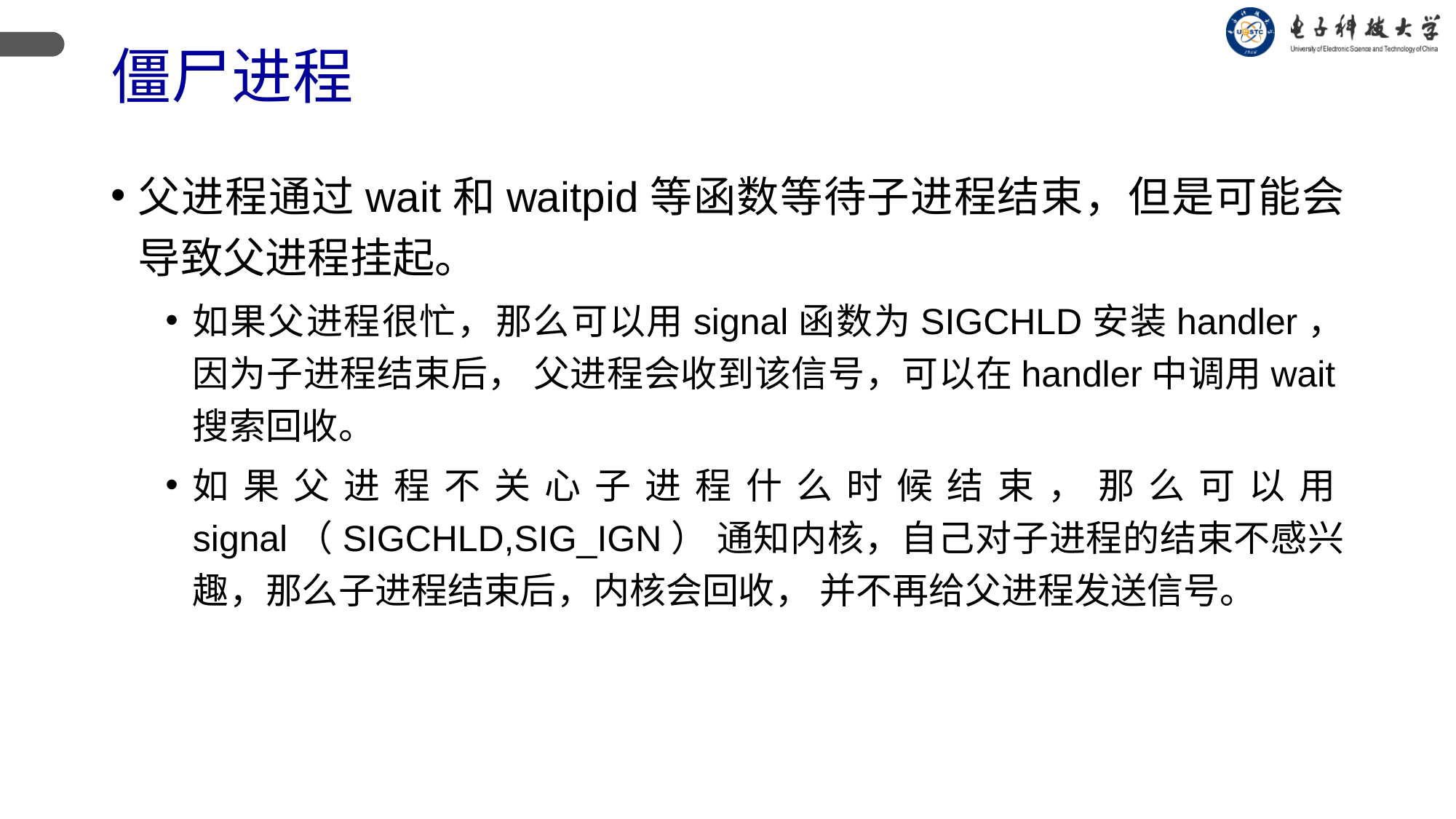

# 僵尸进程
父进程通过wait和waitpid等函数等待子进程结束，但是可能会导致父进程挂起。
如果父进程很忙，那么可以用signal函数为SIGCHLD安装handler，因为子进程结束后， 父进程会收到该信号，可以在handler中调用wait搜索回收。
如果父进程不关心子进程什么时候结束，那么可以用signal（SIGCHLD,SIG_IGN） 通知内核，自己对子进程的结束不感兴趣，那么子进程结束后，内核会回收， 并不再给父进程发送信号。